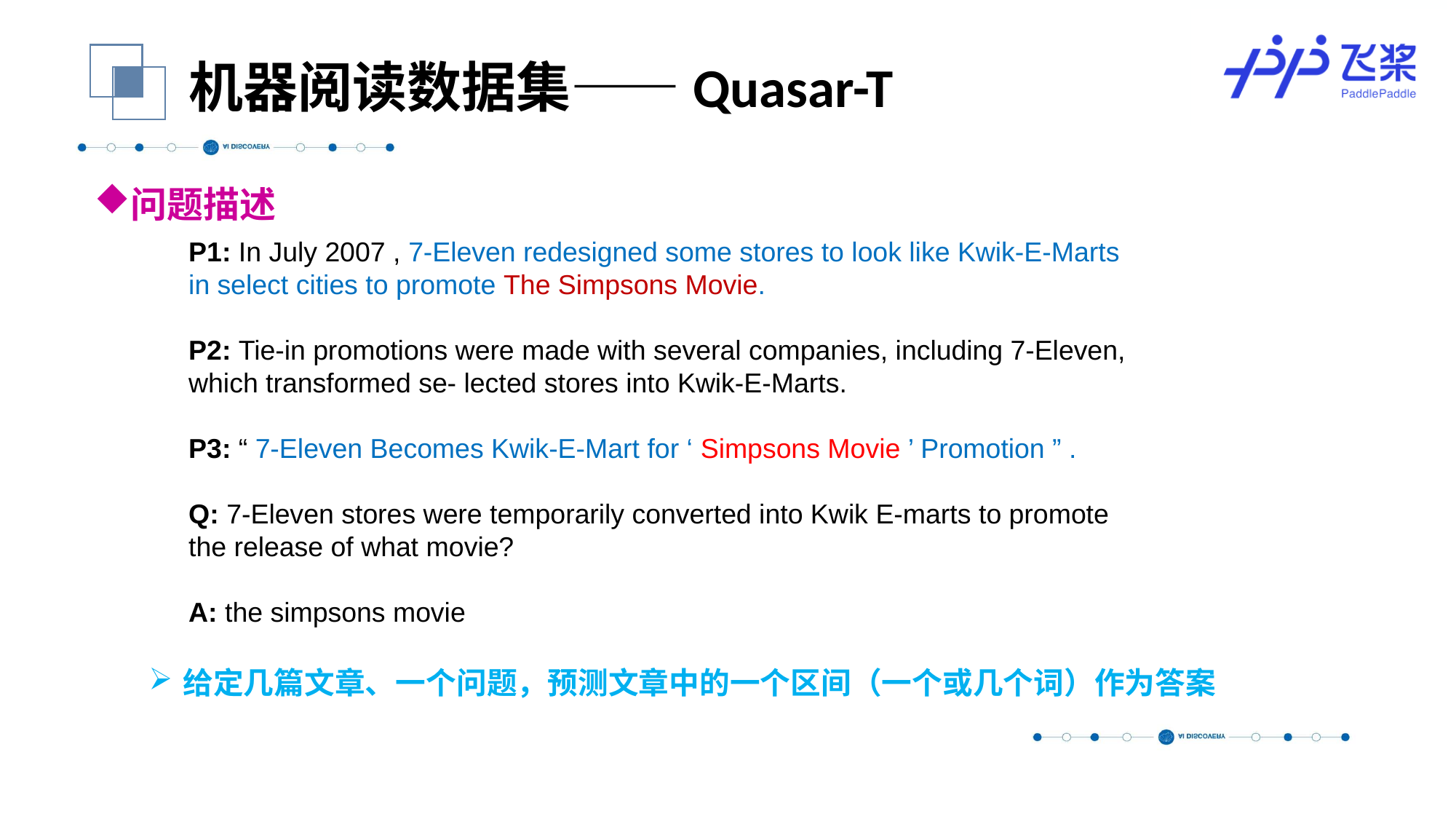

机器阅读数据集——Quasar-T
问题描述

给定几篇文章、一个问题，预测文章中的一个区间（一个或几个词）作为答案
P1: In July 2007 , 7-Eleven redesigned some stores to look like Kwik-E-Marts in select cities to promote The Simpsons Movie.
P2: Tie-in promotions were made with several companies, including 7-Eleven, which transformed se- lected stores into Kwik-E-Marts.

P3: “ 7-Eleven Becomes Kwik-E-Mart for ‘ Simpsons Movie ’ Promotion ” .

Q: 7-Eleven stores were temporarily converted into Kwik E-marts to promote the release of what movie?

A: the simpsons movie